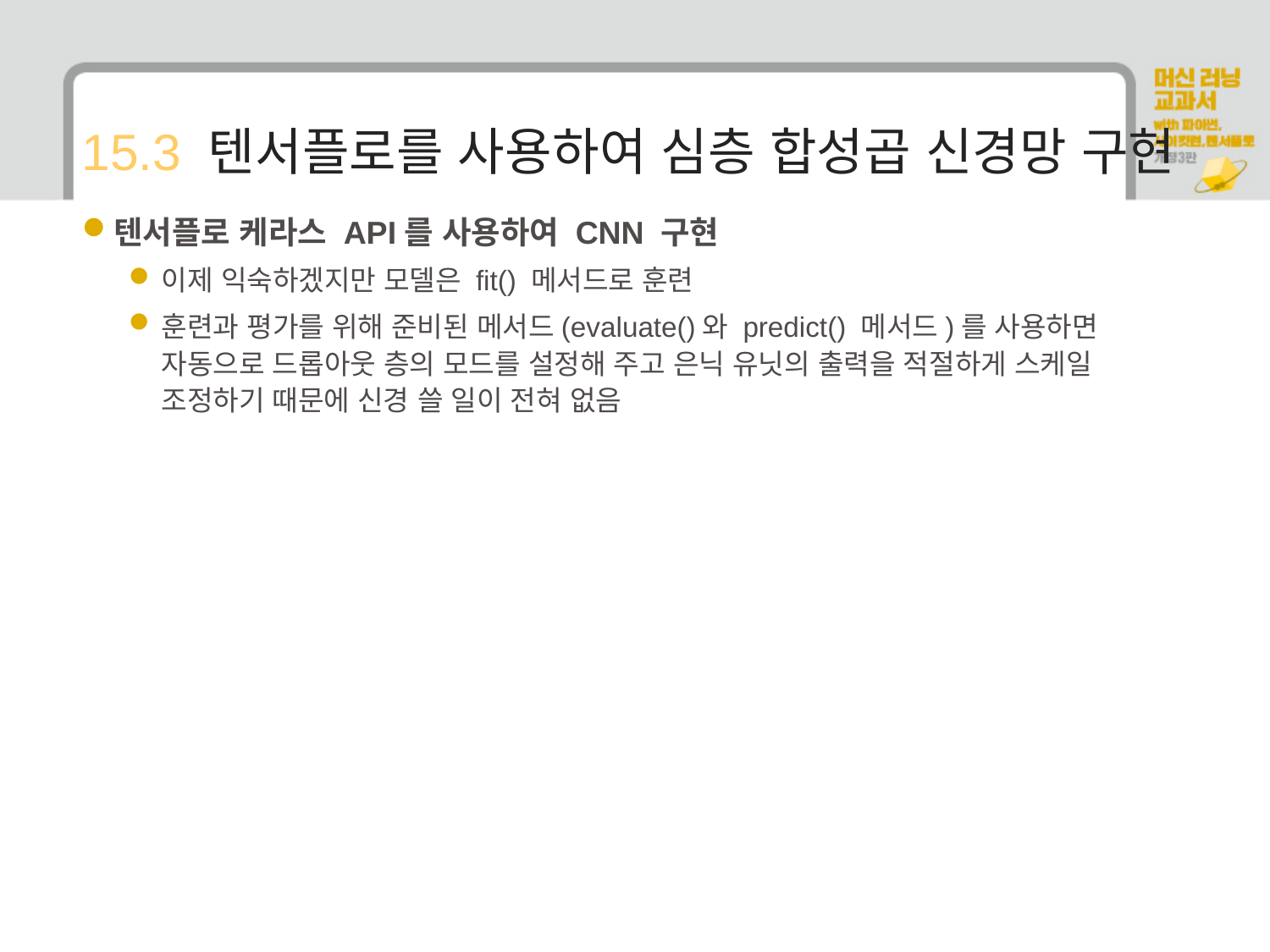

# 15.3 텐서플로를 사용하여 심층 합성곱 신경망 구현
텐서플로 케라스 API를 사용하여 CNN 구현
이제 익숙하겠지만 모델은 fit() 메서드로 훈련
훈련과 평가를 위해 준비된 메서드(evaluate()와 predict() 메서드)를 사용하면 자동으로 드롭아웃 층의 모드를 설정해 주고 은닉 유닛의 출력을 적절하게 스케일 조정하기 때문에 신경 쓸 일이 전혀 없음